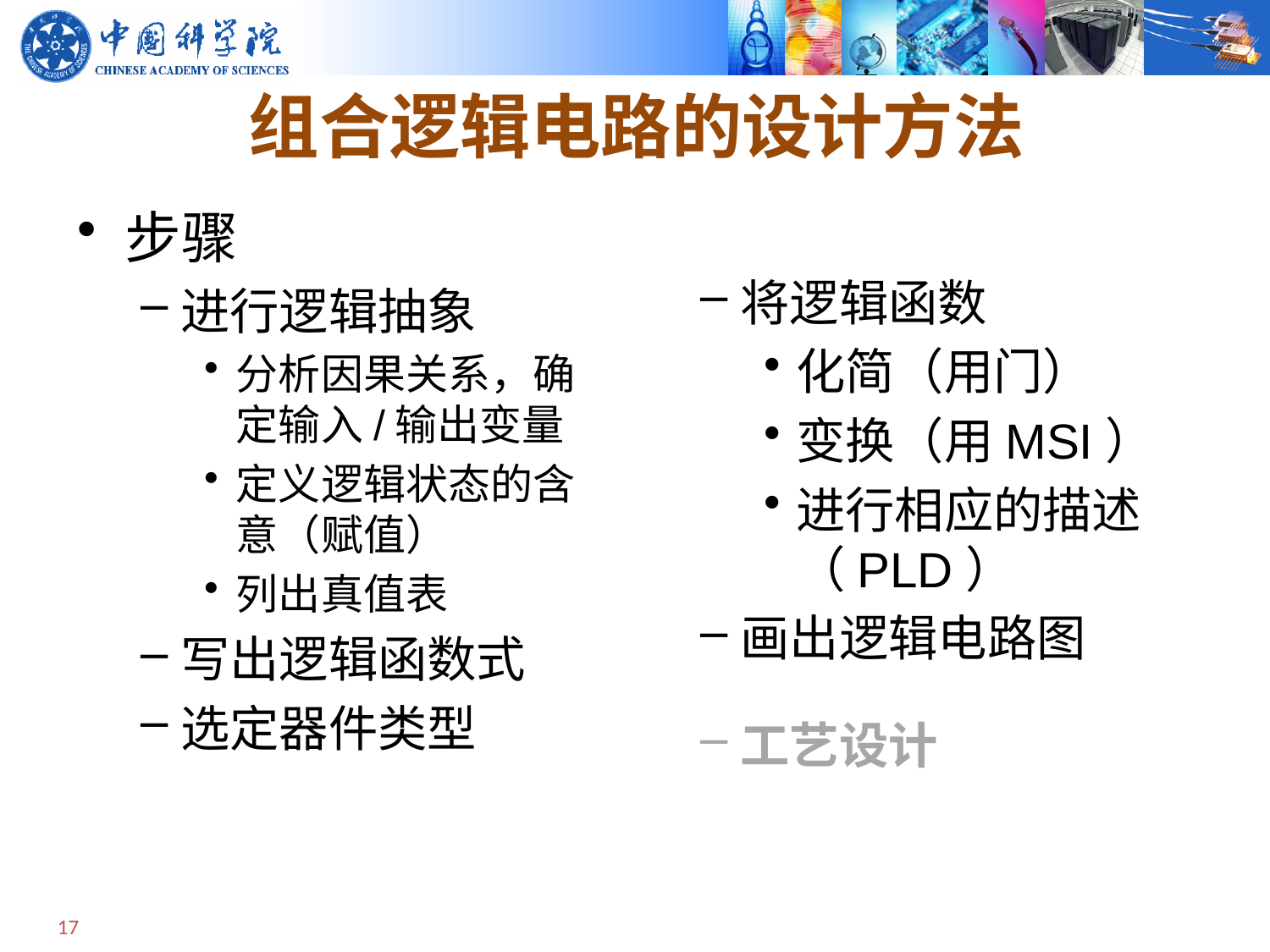

# 组合逻辑电路的设计方法
步骤
进行逻辑抽象
分析因果关系，确定输入/输出变量
定义逻辑状态的含意（赋值）
列出真值表
写出逻辑函数式
选定器件类型

将逻辑函数
化简（用门）
变换（用MSI）
进行相应的描述（PLD）
画出逻辑电路图

工艺设计